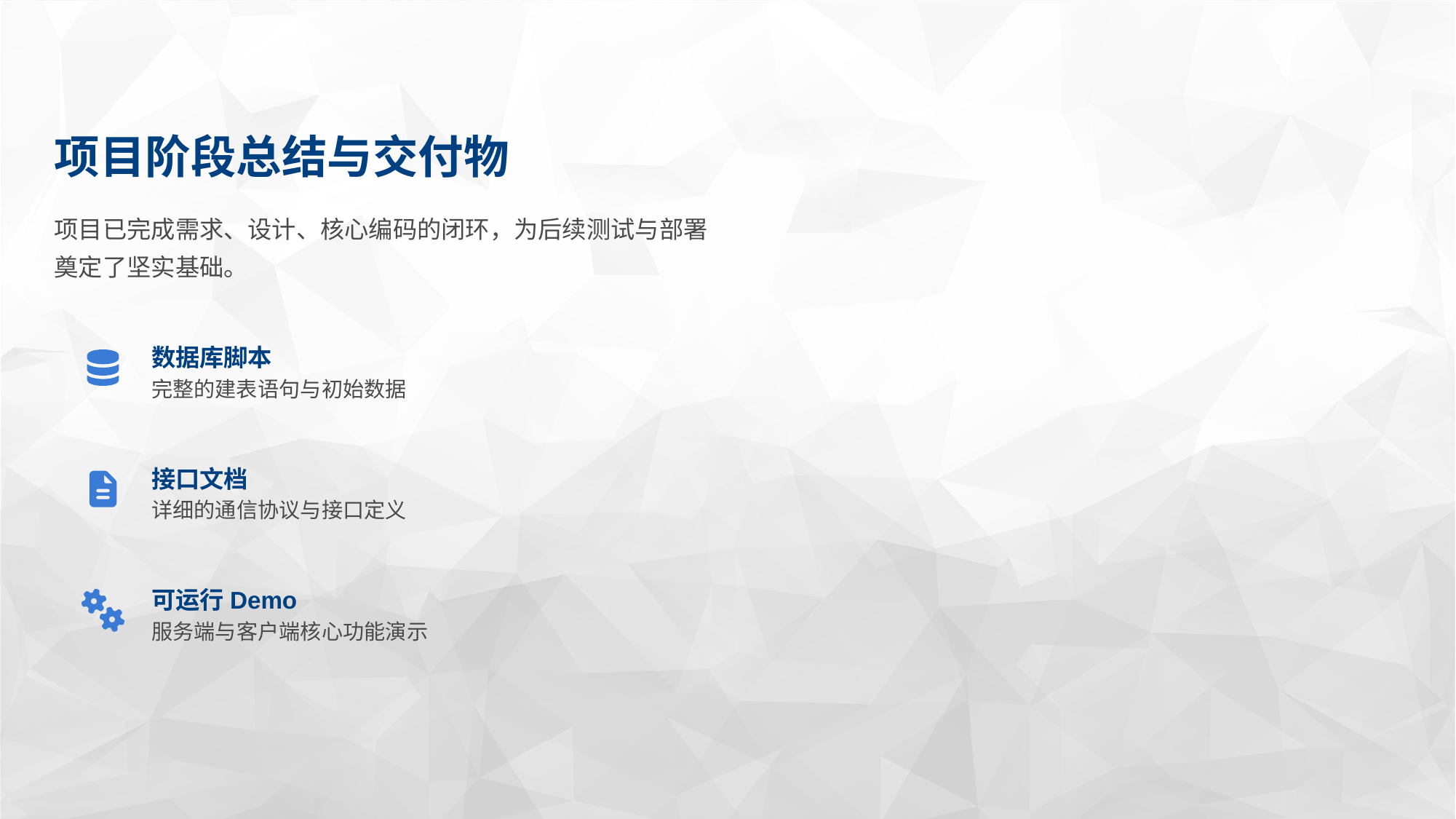

项目阶段总结与交付物
项目已完成需求、设计、核心编码的闭环，为后续测试与部署奠定了坚实基础。
数据库脚本

完整的建表语句与初始数据
接口文档

详细的通信协议与接口定义
可运行Demo

服务端与客户端核心功能演示